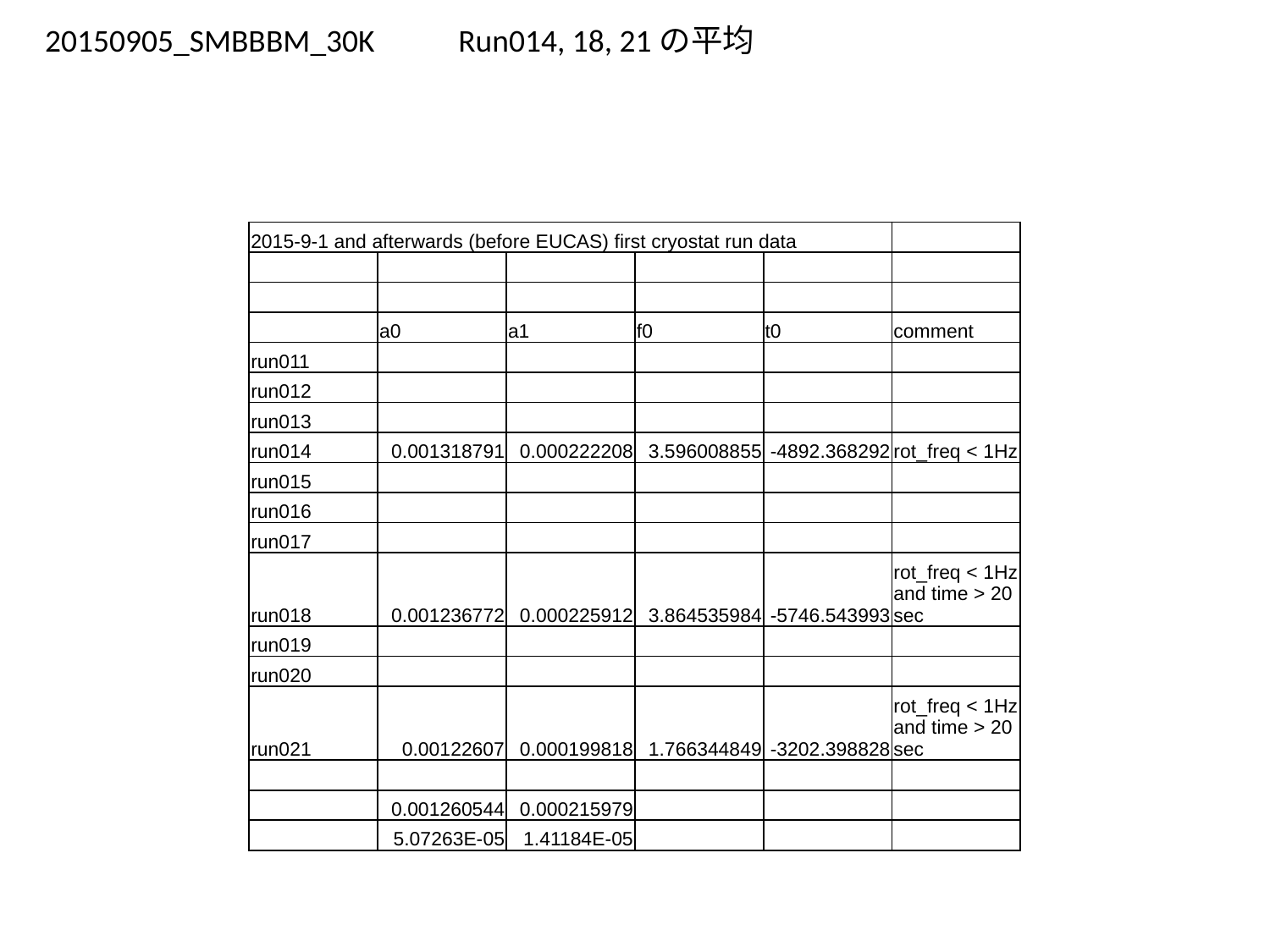

20150905_SMBBBM_30K
Run014, 18, 21の平均
| 2015-9-1 and afterwards (before EUCAS) first cryostat run data |  |  |  |  |  |
| --- | --- | --- | --- | --- | --- |
|  |  |  |  |  |  |
|  |  |  |  |  |  |
|  | a0 | a1 | f0 | t0 | comment |
| run011 |  |  |  |  |  |
| run012 |  |  |  |  |  |
| run013 |  |  |  |  |  |
| run014 | 0.001318791 | 0.000222208 | 3.596008855 | -4892.368292 | rot\_freq < 1Hz |
| run015 |  |  |  |  |  |
| run016 |  |  |  |  |  |
| run017 |  |  |  |  |  |
| run018 | 0.001236772 | 0.000225912 | 3.864535984 | -5746.543993 | rot\_freq < 1Hz and time > 20 sec |
| run019 |  |  |  |  |  |
| run020 |  |  |  |  |  |
| run021 | 0.00122607 | 0.000199818 | 1.766344849 | -3202.398828 | rot\_freq < 1Hz and time > 20 sec |
|  |  |  |  |  |  |
|  | 0.001260544 | 0.000215979 |  |  |  |
|  | 5.07263E-05 | 1.41184E-05 |  |  |  |